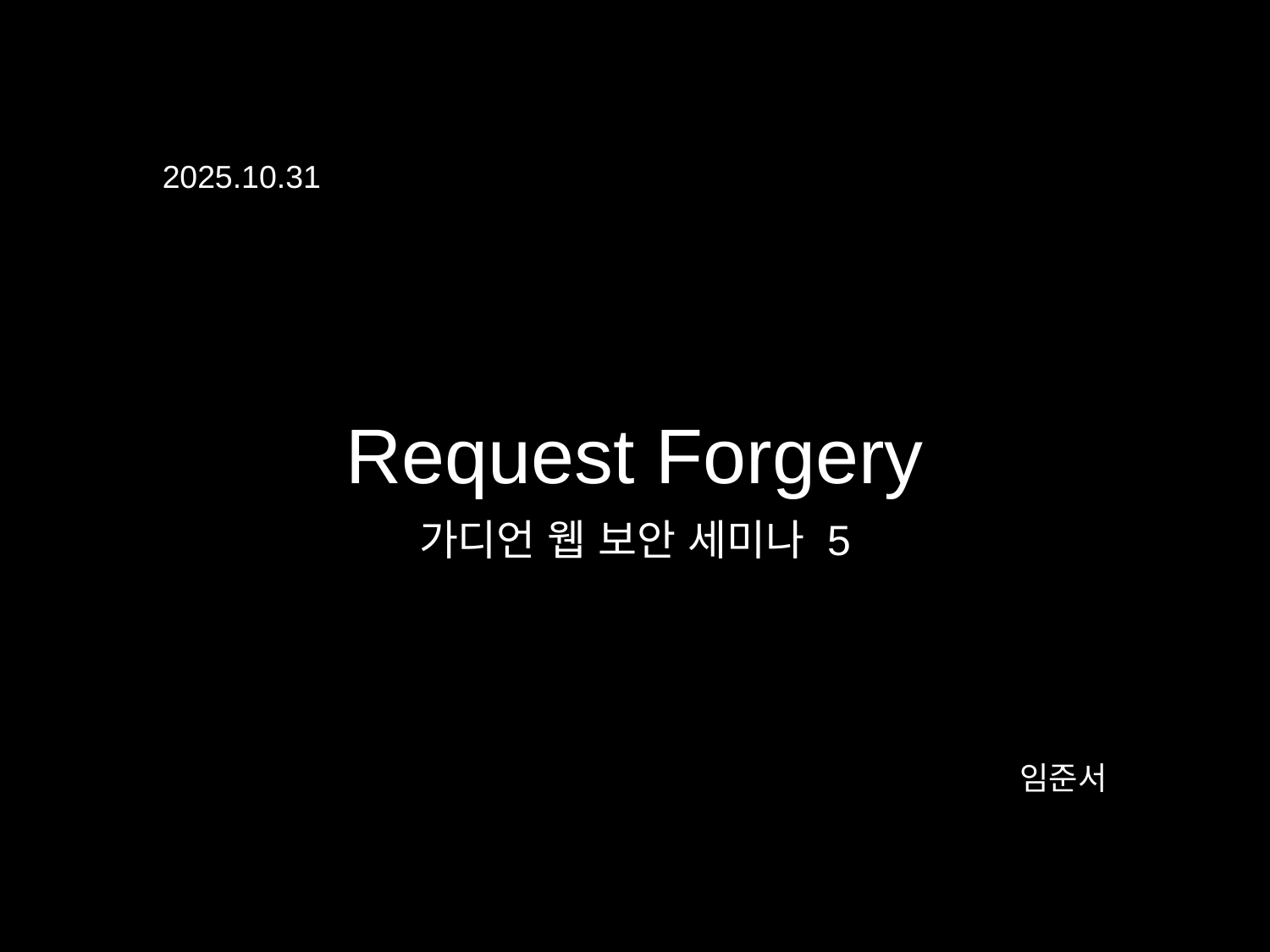

2025.10.31
Request Forgery
가디언 웹 보안 세미나 5
임준서